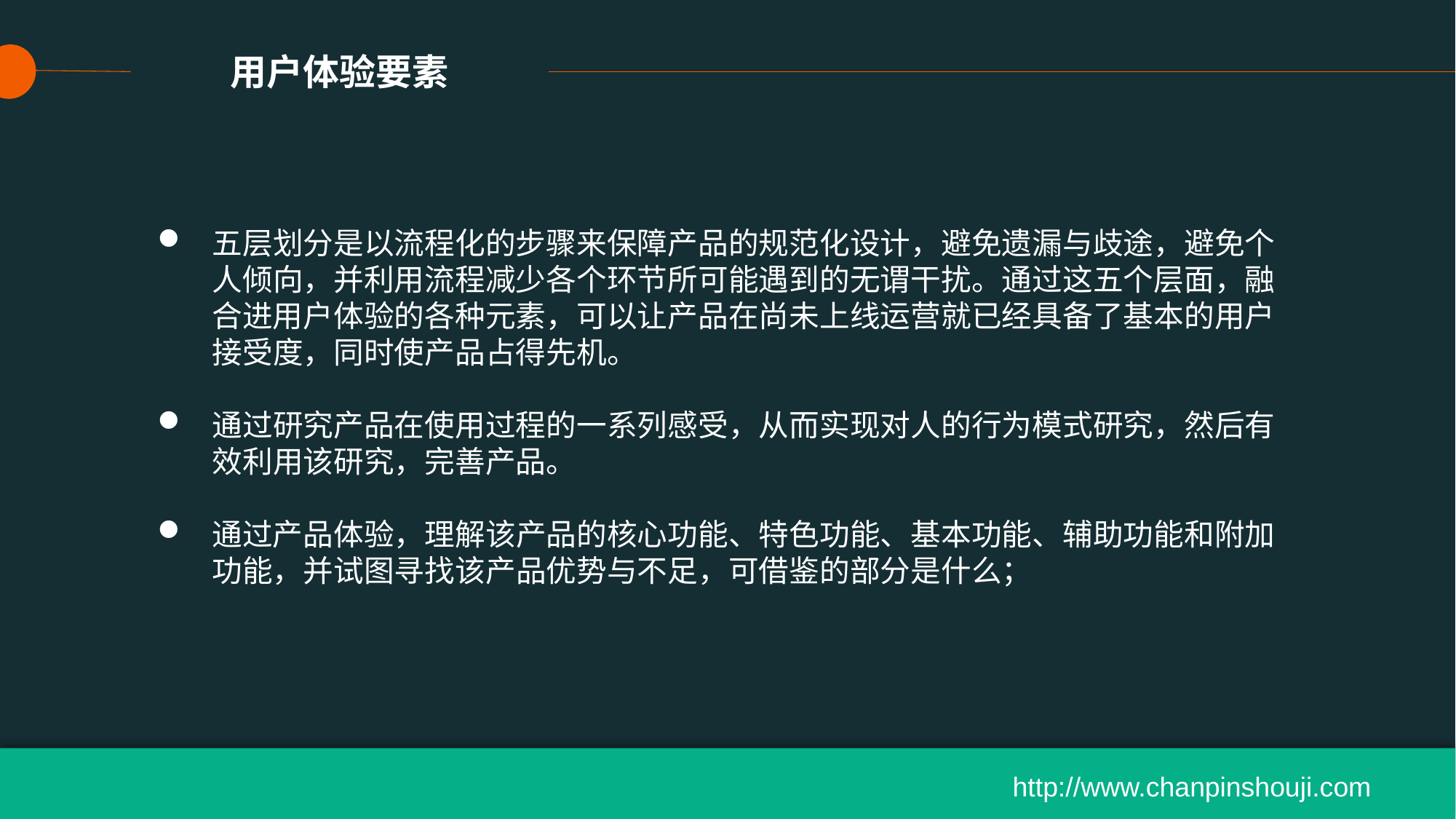

用户体验要素

五层划分是以流程化的步骤来保障产品的规范化设计，避免遗漏与歧途，避免个人倾向，并利用流程减少各个环节所可能遇到的无谓干扰。通过这五个层面，融合进用户体验的各种元素，可以让产品在尚未上线运营就已经具备了基本的用户接受度，同时使产品占得先机。

通过研究产品在使用过程的一系列感受，从而实现对人的行为模式研究，然后有效利用该研究，完善产品。

通过产品体验，理解该产品的核心功能、特色功能、基本功能、辅助功能和附加功能，并试图寻找该产品优势与不足，可借鉴的部分是什么；
http://www.chanpinshouji.com